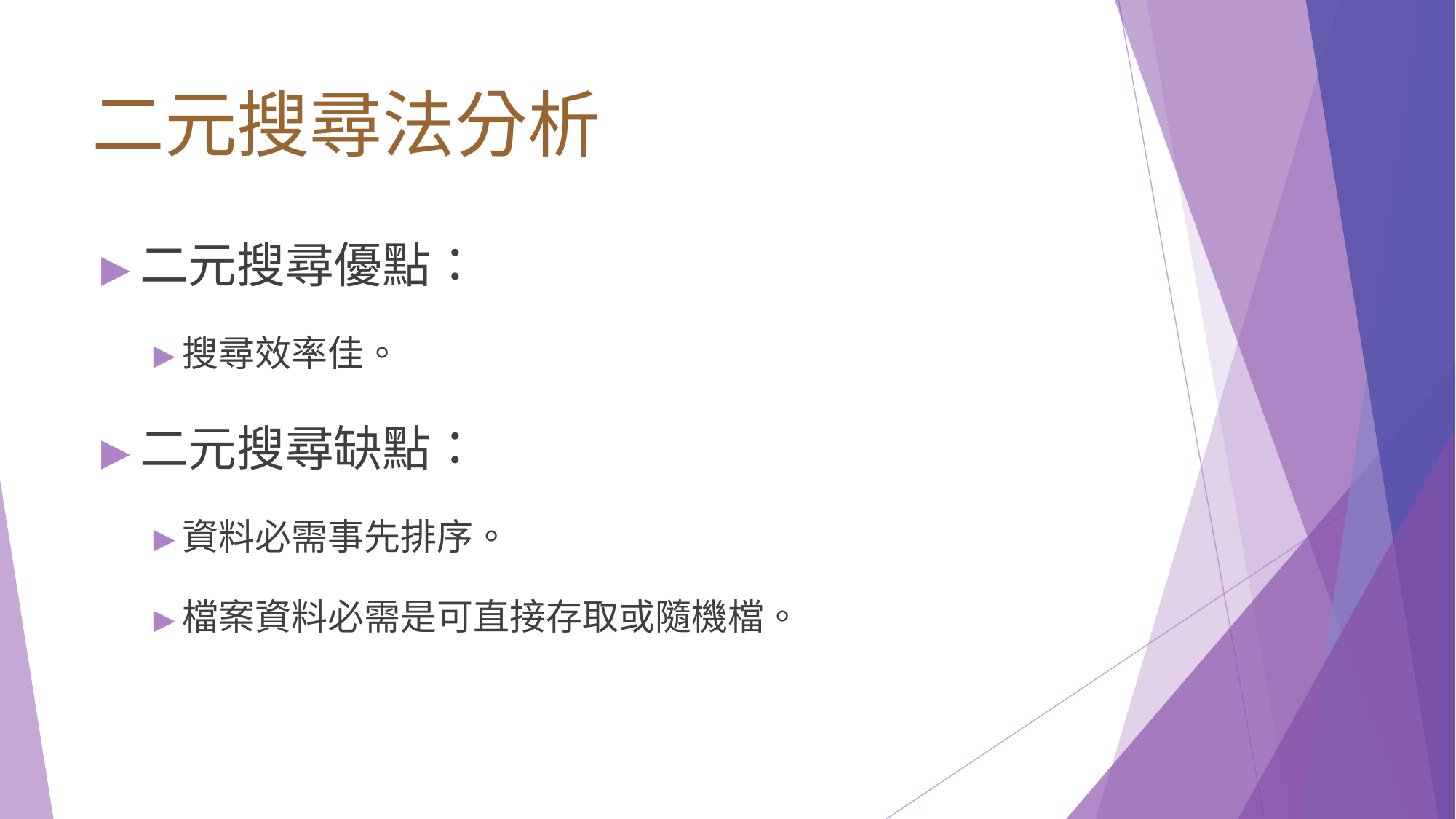

# 二元搜尋法分析
二元搜尋優點：
搜尋效率佳。
二元搜尋缺點：
資料必需事先排序。
檔案資料必需是可直接存取或隨機檔。